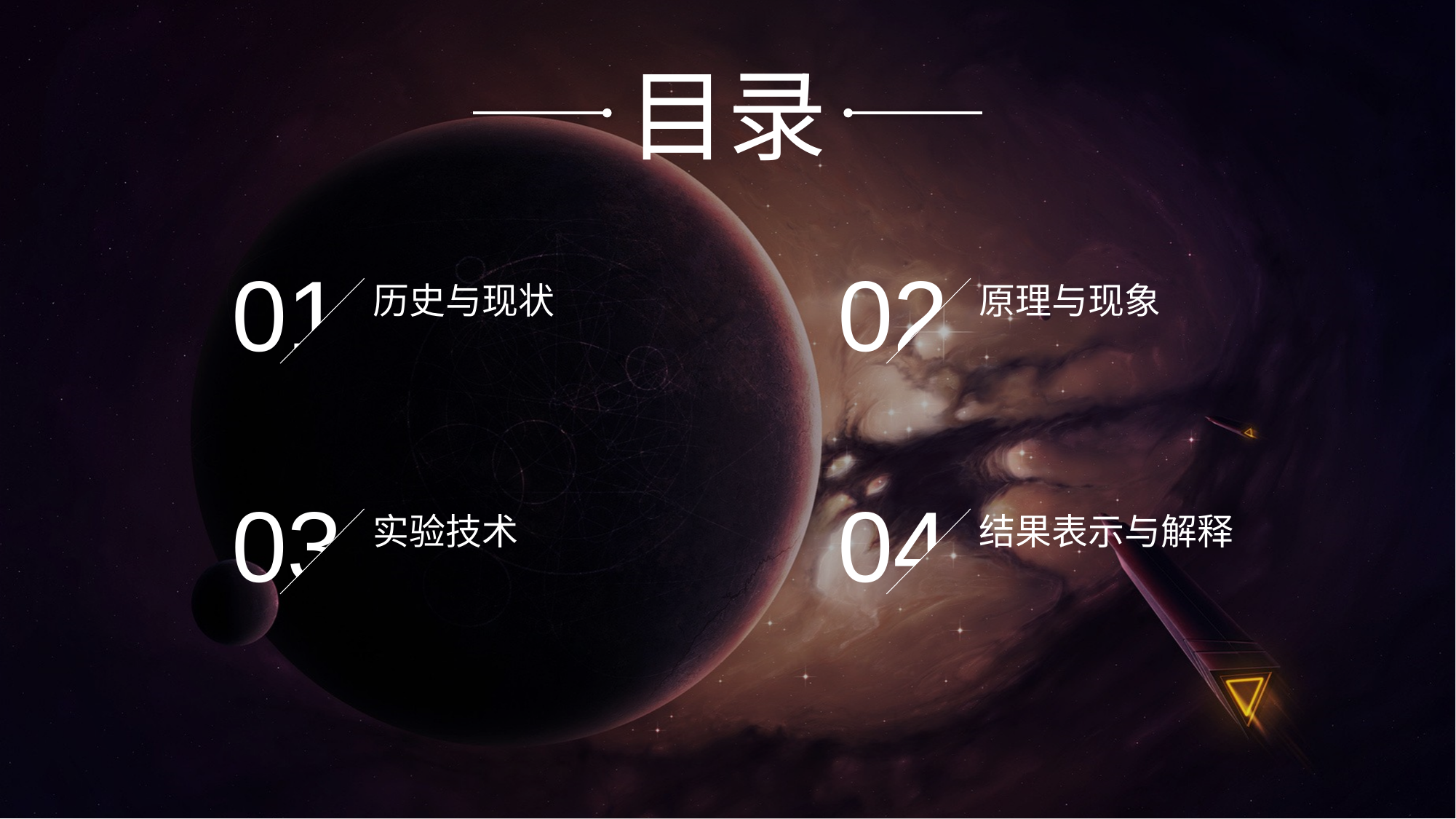

目录
01
02
历史与现状
原理与现象

03
04
结果表示与解释
实验技术